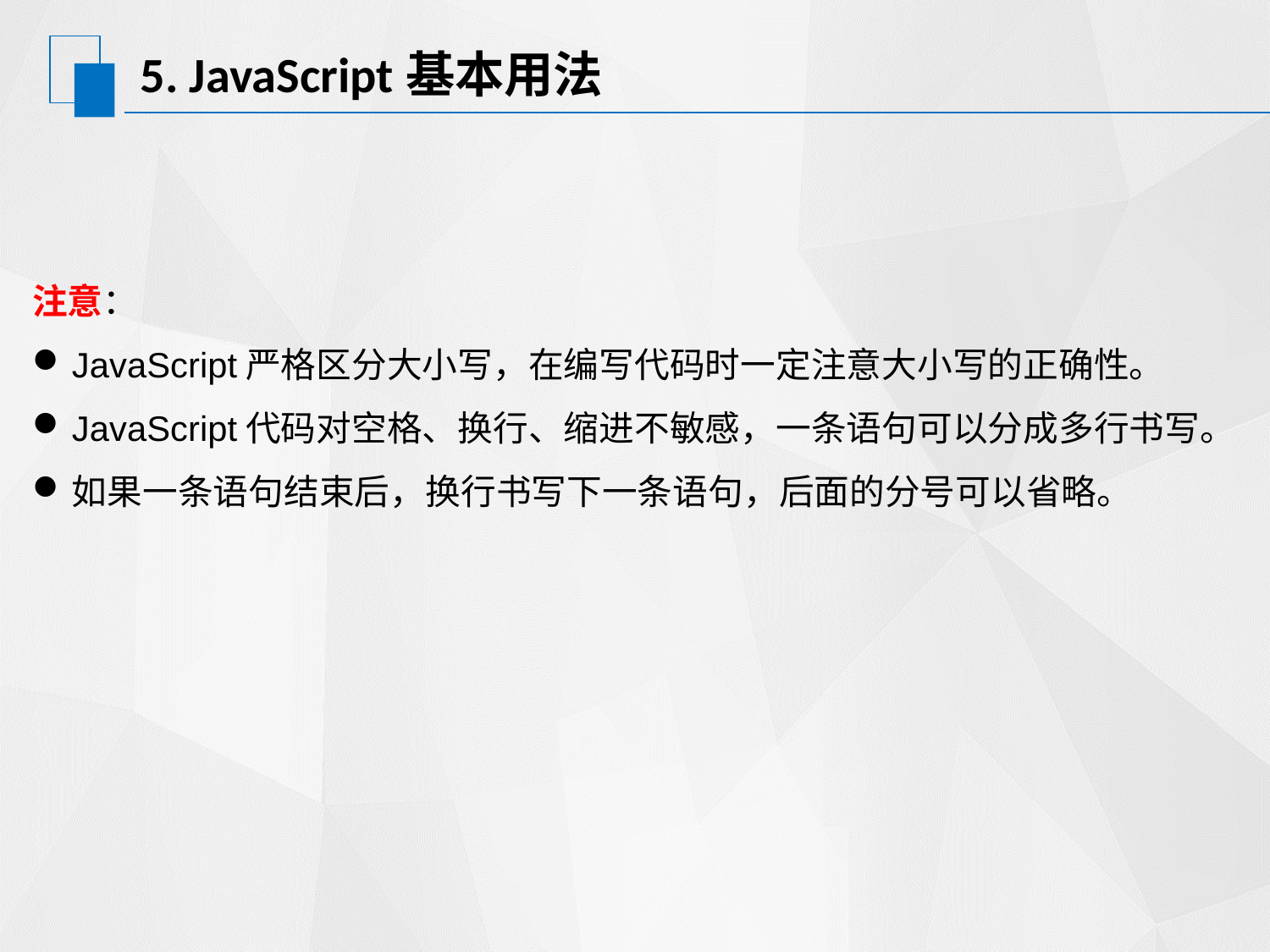

# 5. JavaScript基本用法
注意：
JavaScript严格区分大小写，在编写代码时一定注意大小写的正确性。
JavaScript代码对空格、换行、缩进不敏感，一条语句可以分成多行书写。
如果一条语句结束后，换行书写下一条语句，后面的分号可以省略。